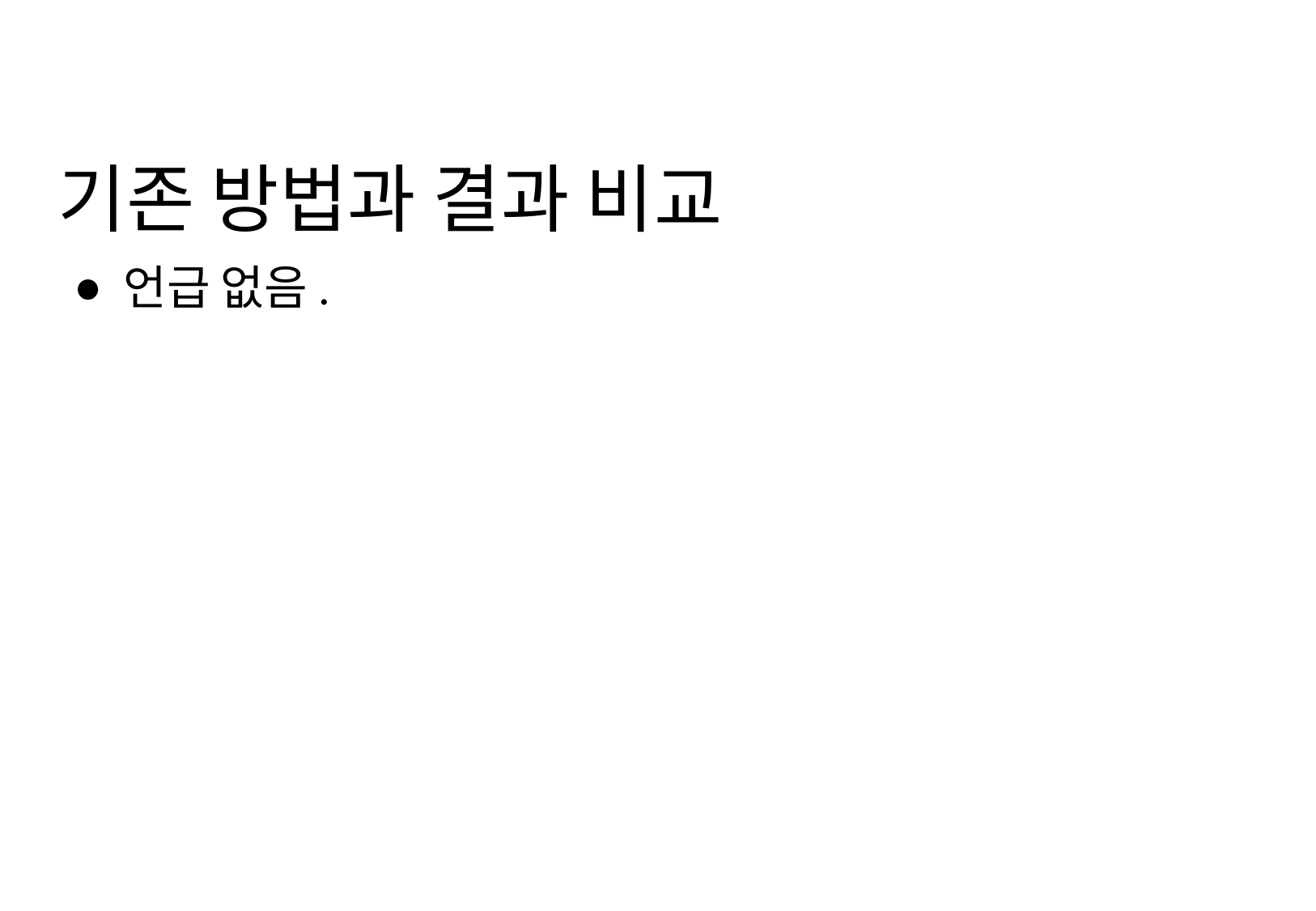

# 기존 방법과 결과 비교
언급 없음.